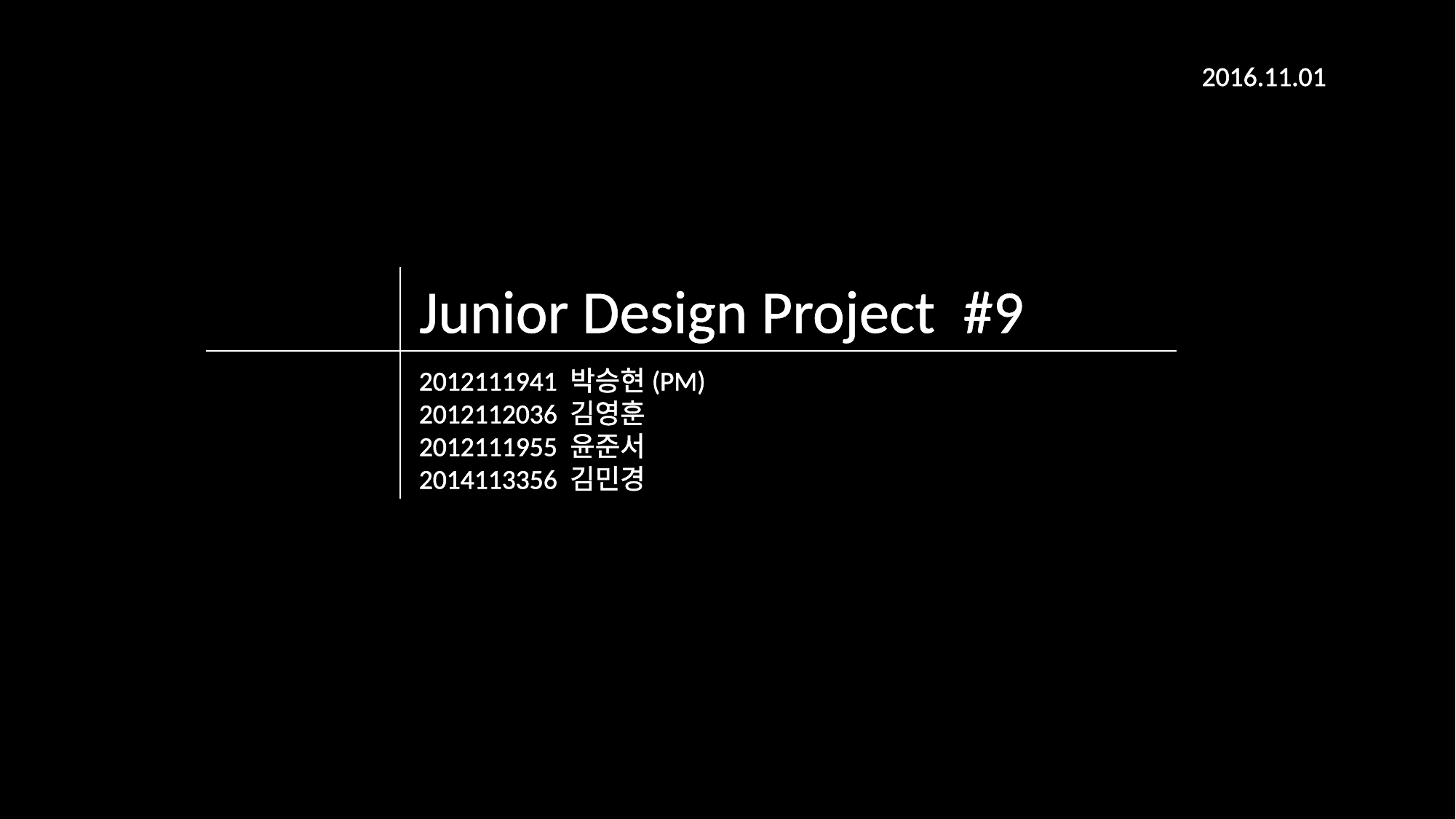

2016.11.01
|  |  |
| --- | --- |
|  |  |
Junior Design Project  #9
2012111941 박승현(PM)
2012112036 김영훈
2012111955 윤준서2014113356 김민경